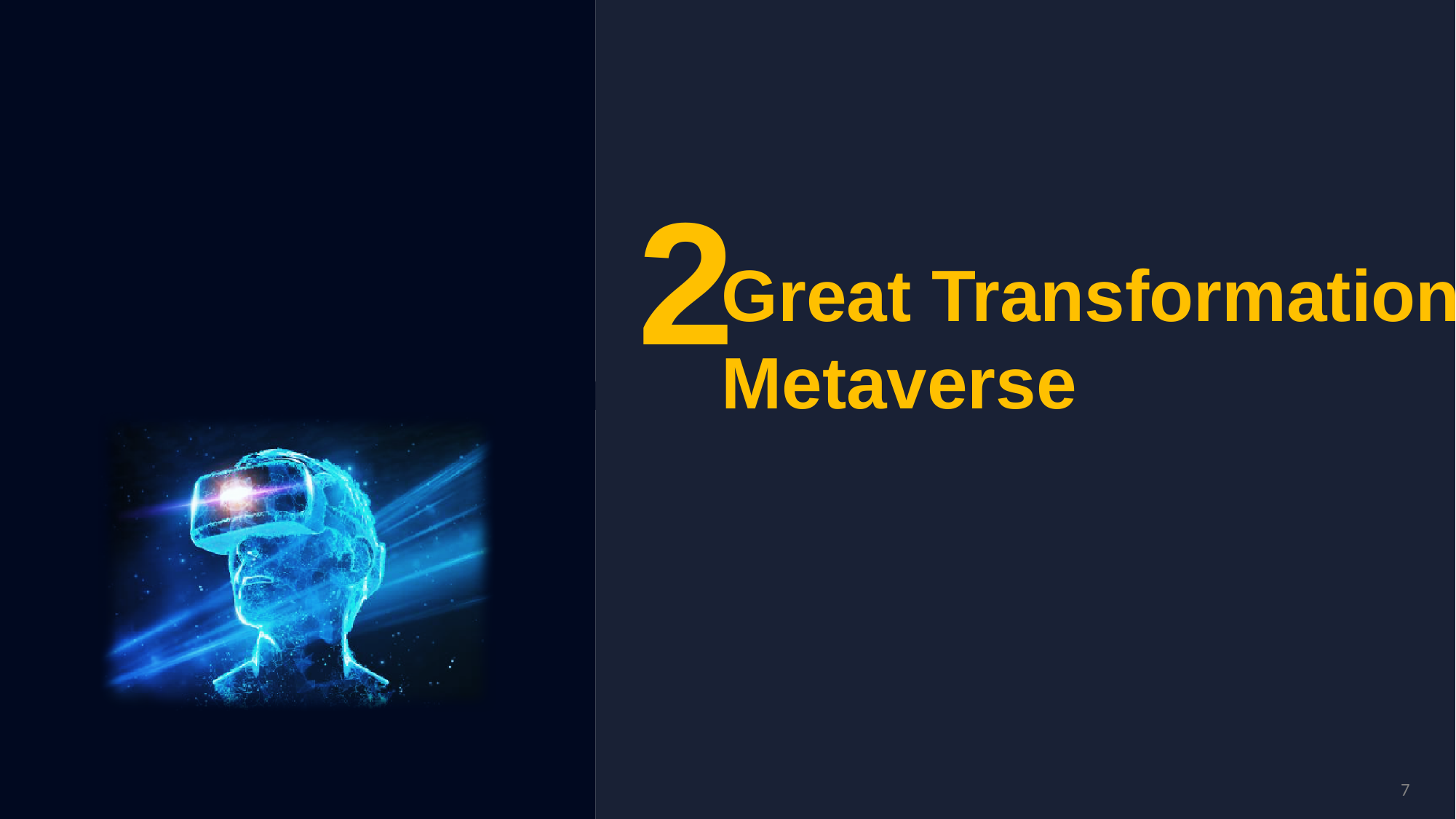

2
Great Transformation
Metaverse
메타버스는 왜 혁명인가?
경제/기술측면 분석
7